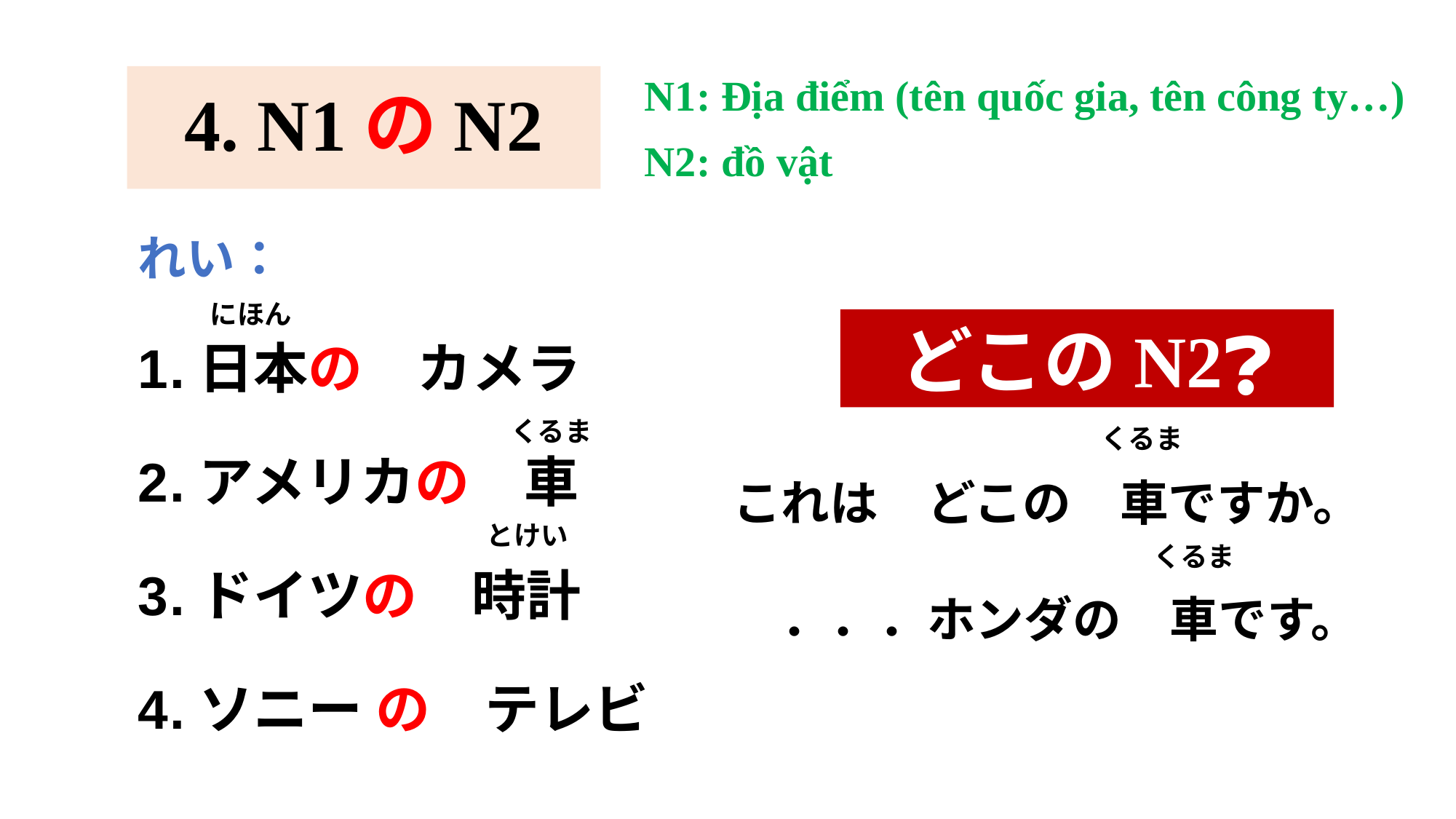

N1: Địa điểm (tên quốc gia, tên công ty…)
N2: đồ vật
# 4. N1のN2
れい：
日本の　カメラ
アメリカの　車
ドイツの　時計
ソニー の　テレビ
にほん
どこのN2❓
くるま
これは　どこの　車ですか。
　．．．ホンダの　車です。
くるま
とけい
くるま